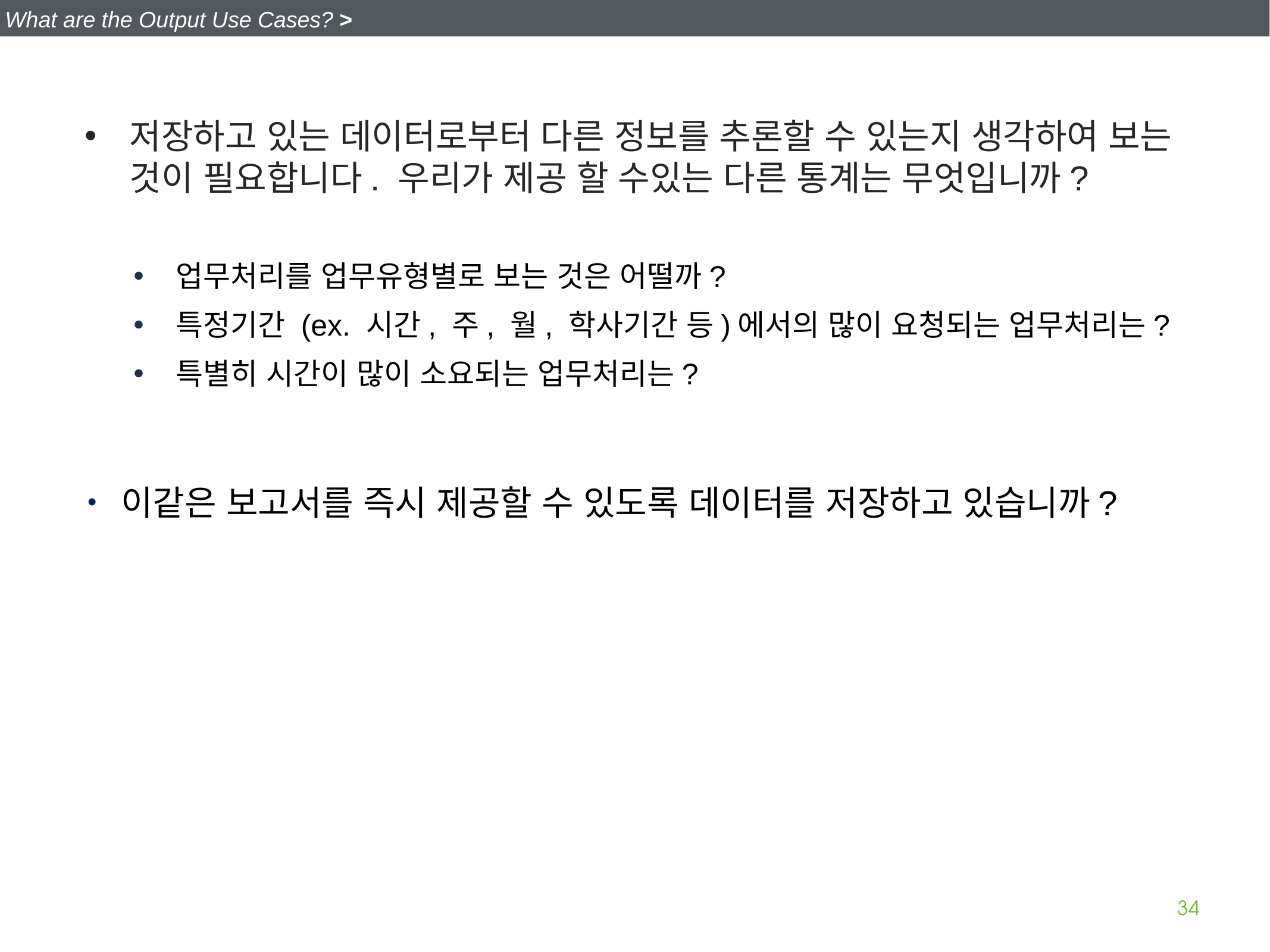

What are the Output Use Cases? >
저장하고 있는 데이터로부터 다른 정보를 추론할 수 있는지 생각하여 보는 것이 필요합니다. 우리가 제공 할 수있는 다른 통계는 무엇입니까?
업무처리를 업무유형별로 보는 것은 어떨까?
특정기간 (ex. 시간, 주, 월, 학사기간 등)에서의 많이 요청되는 업무처리는?
특별히 시간이 많이 소요되는 업무처리는?
이같은 보고서를 즉시 제공할 수 있도록 데이터를 저장하고 있습니까?
34